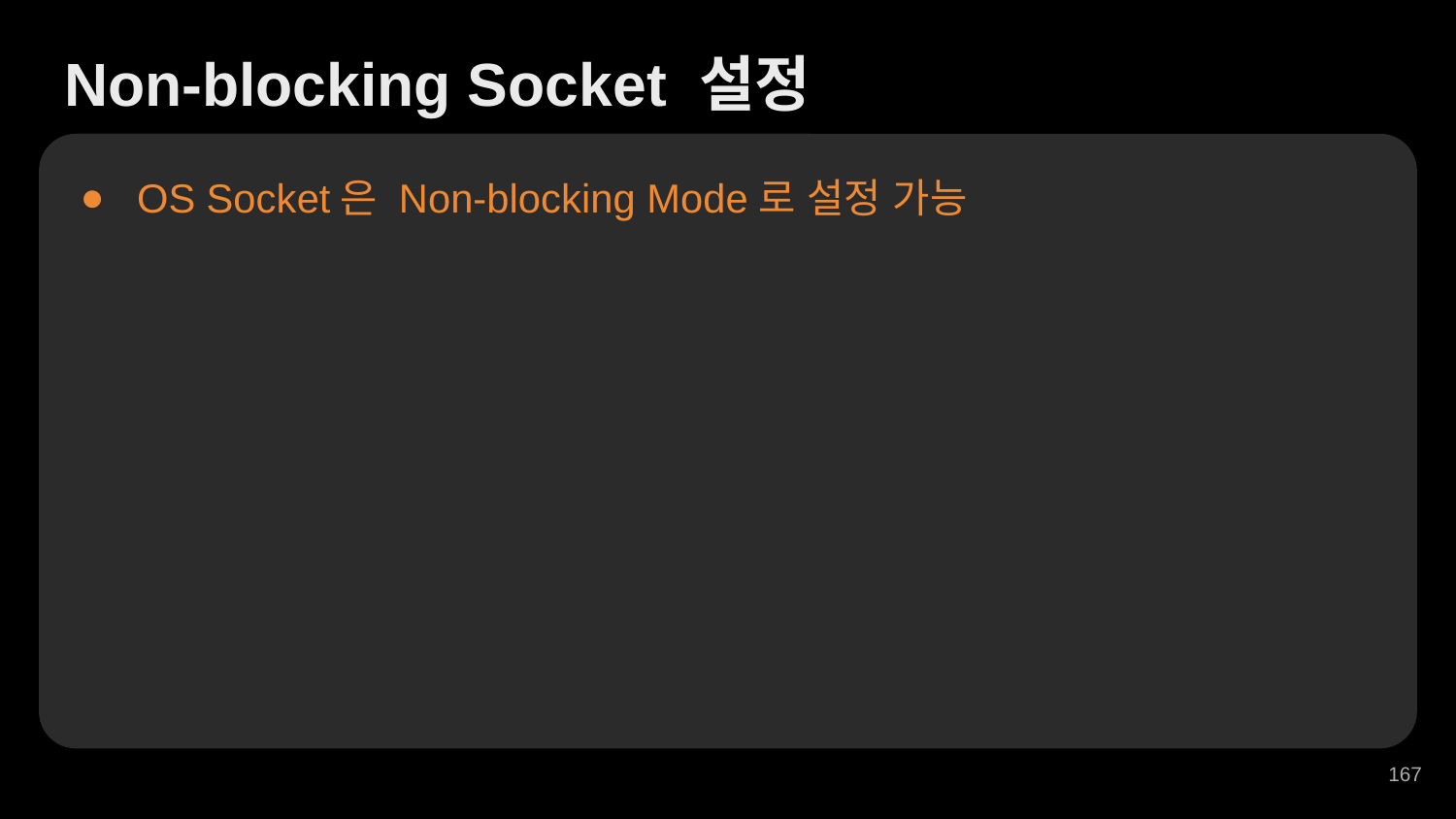

Non-blocking Socket 설정

OS Socket은 Non-blocking Mode로 설정 가능

167